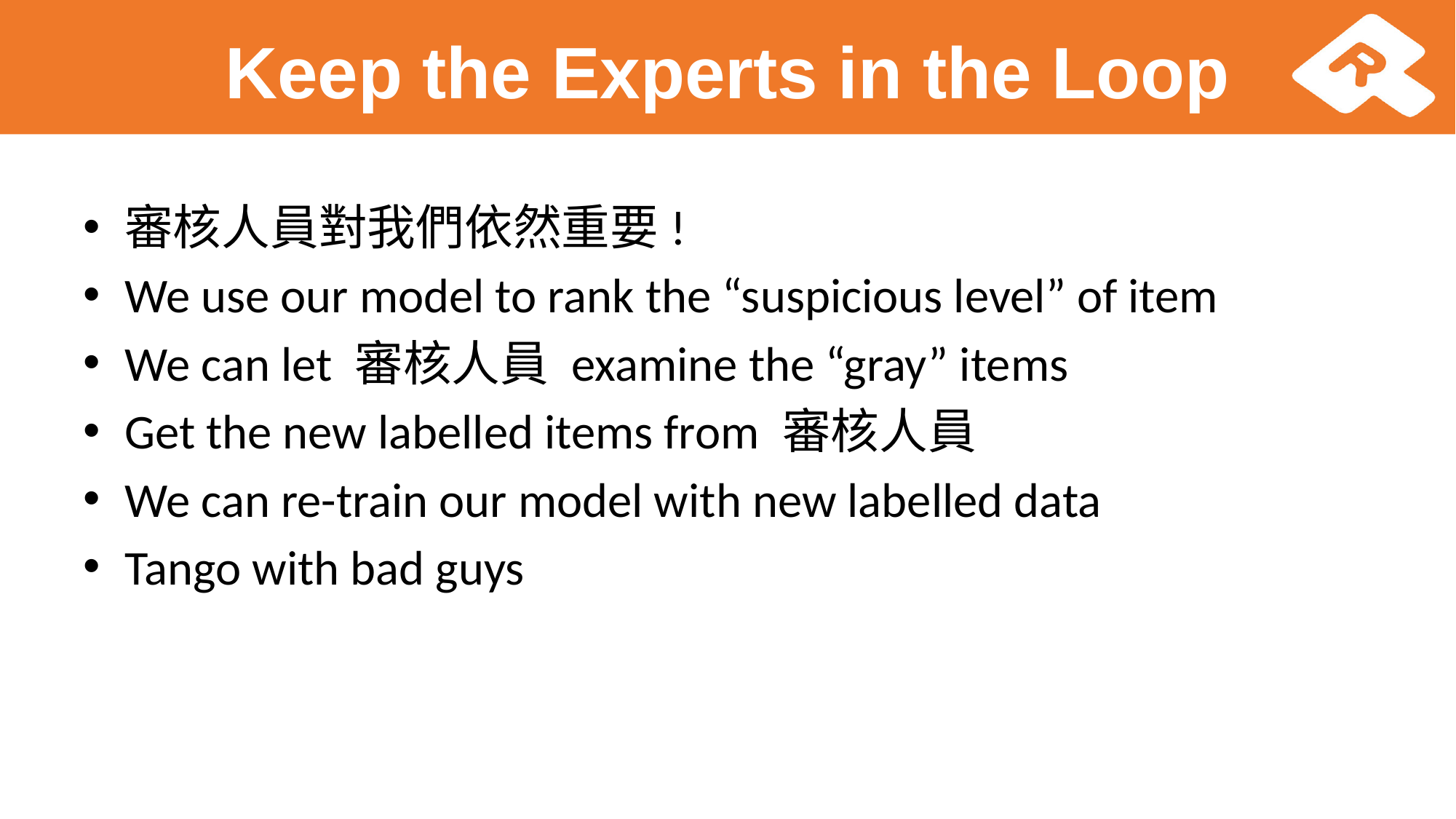

# Keep the Experts in the Loop
審核人員對我們依然重要!
We use our model to rank the “suspicious level” of item
We can let 審核人員 examine the “gray” items
Get the new labelled items from 審核人員
We can re-train our model with new labelled data
Tango with bad guys